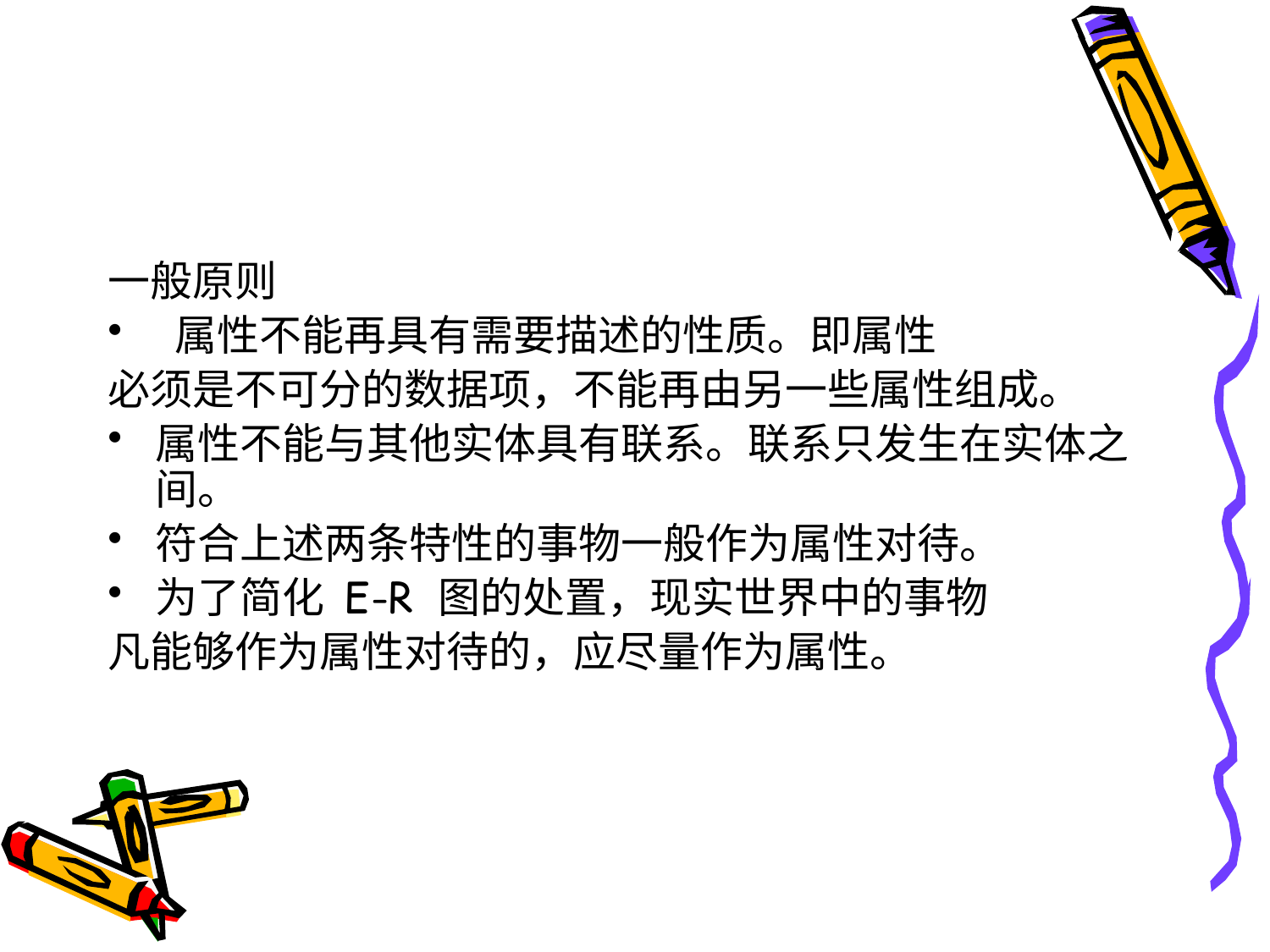

#
一般原则
 属性不能再具有需要描述的性质。即属性
必须是不可分的数据项，不能再由另一些属性组成。
属性不能与其他实体具有联系。联系只发生在实体之间。
符合上述两条特性的事物一般作为属性对待。
为了简化 E-R 图的处置，现实世界中的事物
凡能够作为属性对待的，应尽量作为属性。